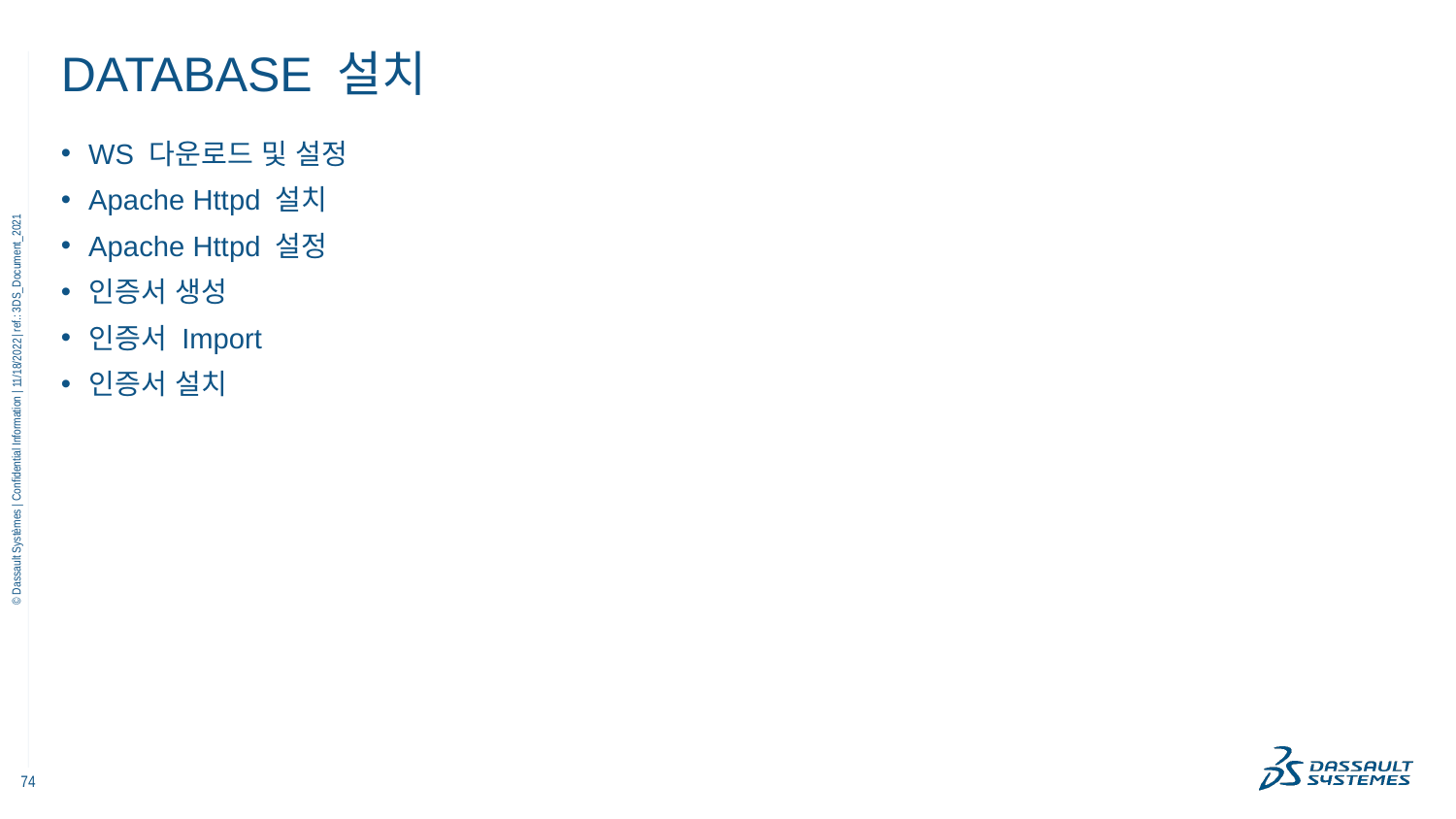

# Database 설치
WS 다운로드 및 설정
Apache Httpd 설치
Apache Httpd 설정
인증서 생성
인증서 Import
인증서 설치
11/18/2022